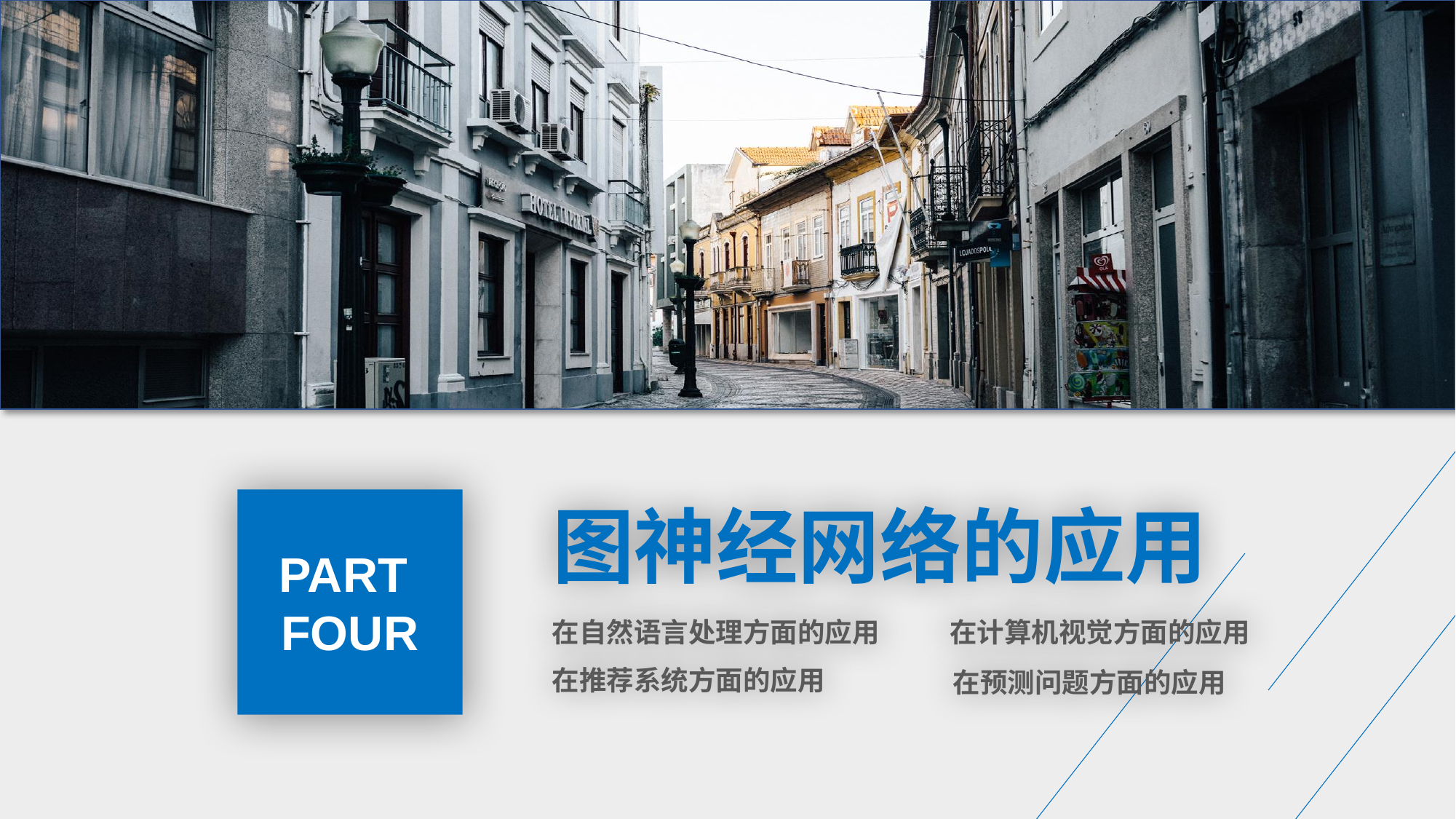

PART
FOUR
图神经网络的应用
在自然语言处理方面的应用
在计算机视觉方面的应用
在推荐系统方面的应用
在预测问题方面的应用